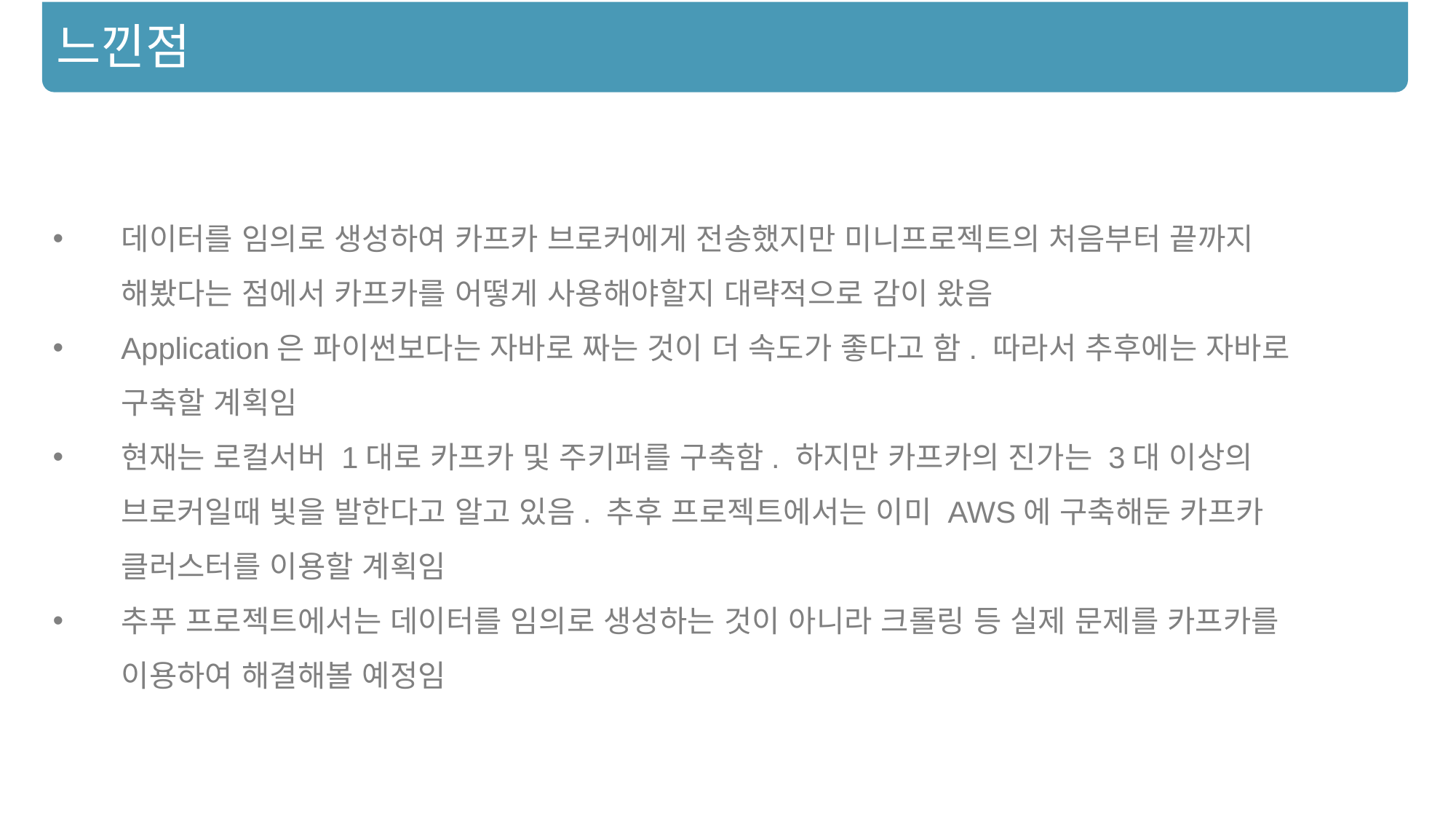

느낀점
데이터를 임의로 생성하여 카프카 브로커에게 전송했지만 미니프로젝트의 처음부터 끝까지 해봤다는 점에서 카프카를 어떻게 사용해야할지 대략적으로 감이 왔음
Application은 파이썬보다는 자바로 짜는 것이 더 속도가 좋다고 함. 따라서 추후에는 자바로 구축할 계획임
현재는 로컬서버 1대로 카프카 및 주키퍼를 구축함. 하지만 카프카의 진가는 3대 이상의 브로커일때 빛을 발한다고 알고 있음. 추후 프로젝트에서는 이미 AWS에 구축해둔 카프카 클러스터를 이용할 계획임
추푸 프로젝트에서는 데이터를 임의로 생성하는 것이 아니라 크롤링 등 실제 문제를 카프카를 이용하여 해결해볼 예정임